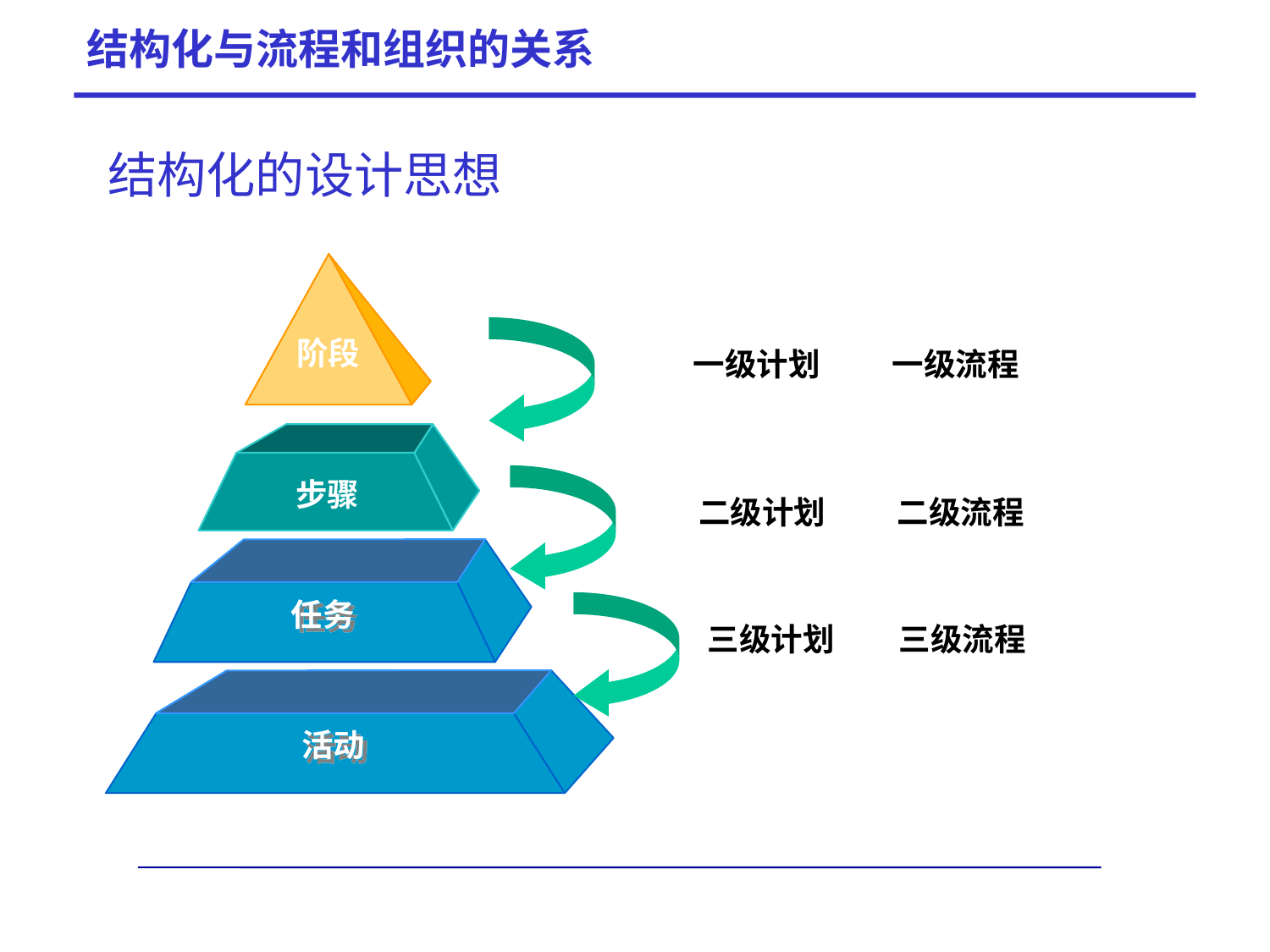

# 结构化与流程和组织的关系
结构化的设计思想

阶段

一级计划          一级流程

步骤

二级计划          二级流程

任务

三级计划         三级流程

活动